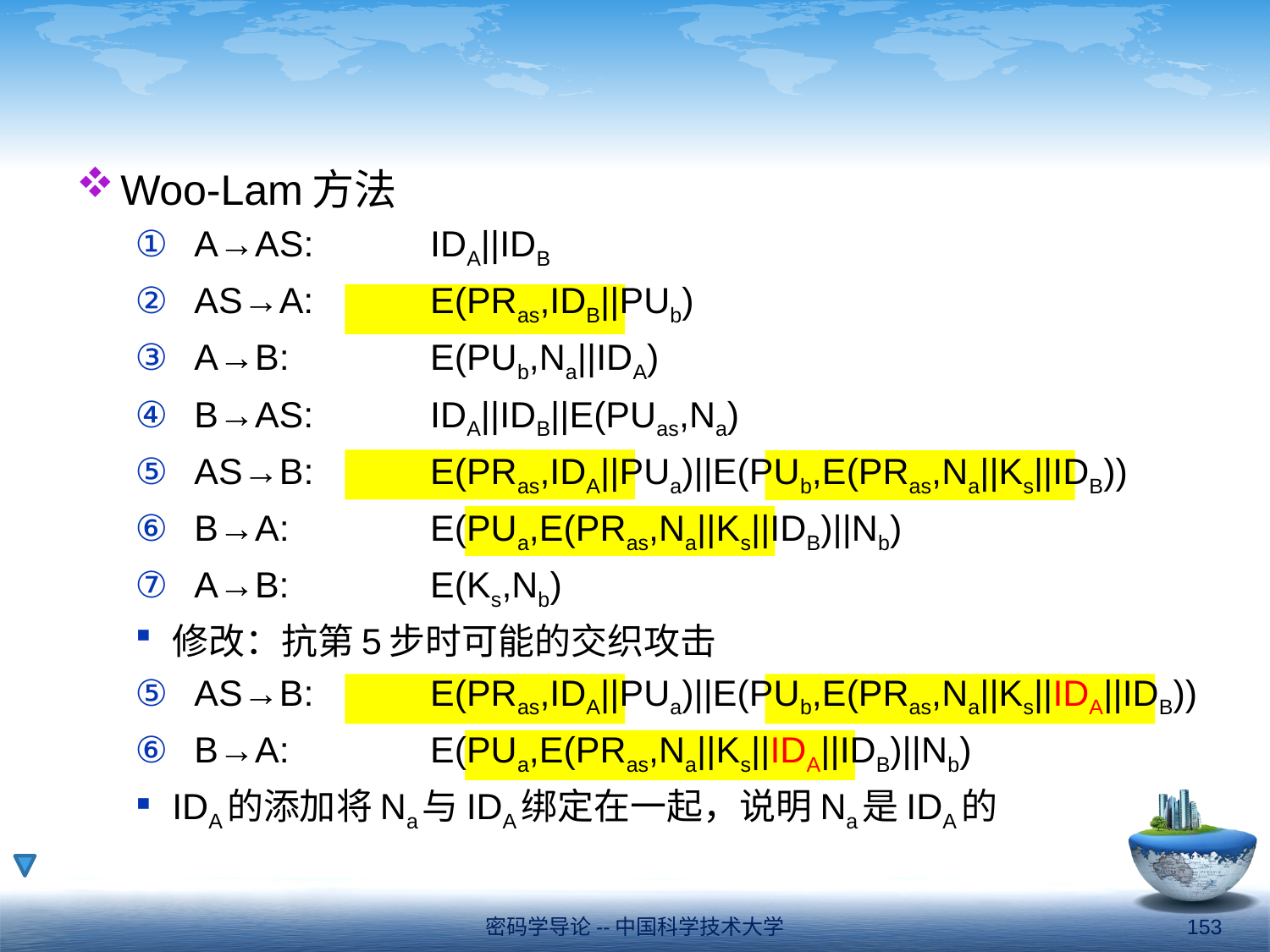

#
Woo-Lam方法
A→AS:	IDA||IDB
AS→A:	E(PRas,IDB||PUb)
A→B:	E(PUb,Na||IDA)
B→AS:	IDA||IDB||E(PUas,Na)
AS→B:	E(PRas,IDA||PUa)||E(PUb,E(PRas,Na||Ks||IDB))
B→A:	E(PUa,E(PRas,Na||Ks||IDB)||Nb)
A→B:	E(Ks,Nb)
修改：抗第5步时可能的交织攻击
AS→B:	E(PRas,IDA||PUa)||E(PUb,E(PRas,Na||Ks||IDA||IDB))
B→A:	E(PUa,E(PRas,Na||Ks||IDA||IDB)||Nb)
IDA的添加将Na与IDA绑定在一起，说明Na是IDA的

密码学导论--中国科学技术大学
153